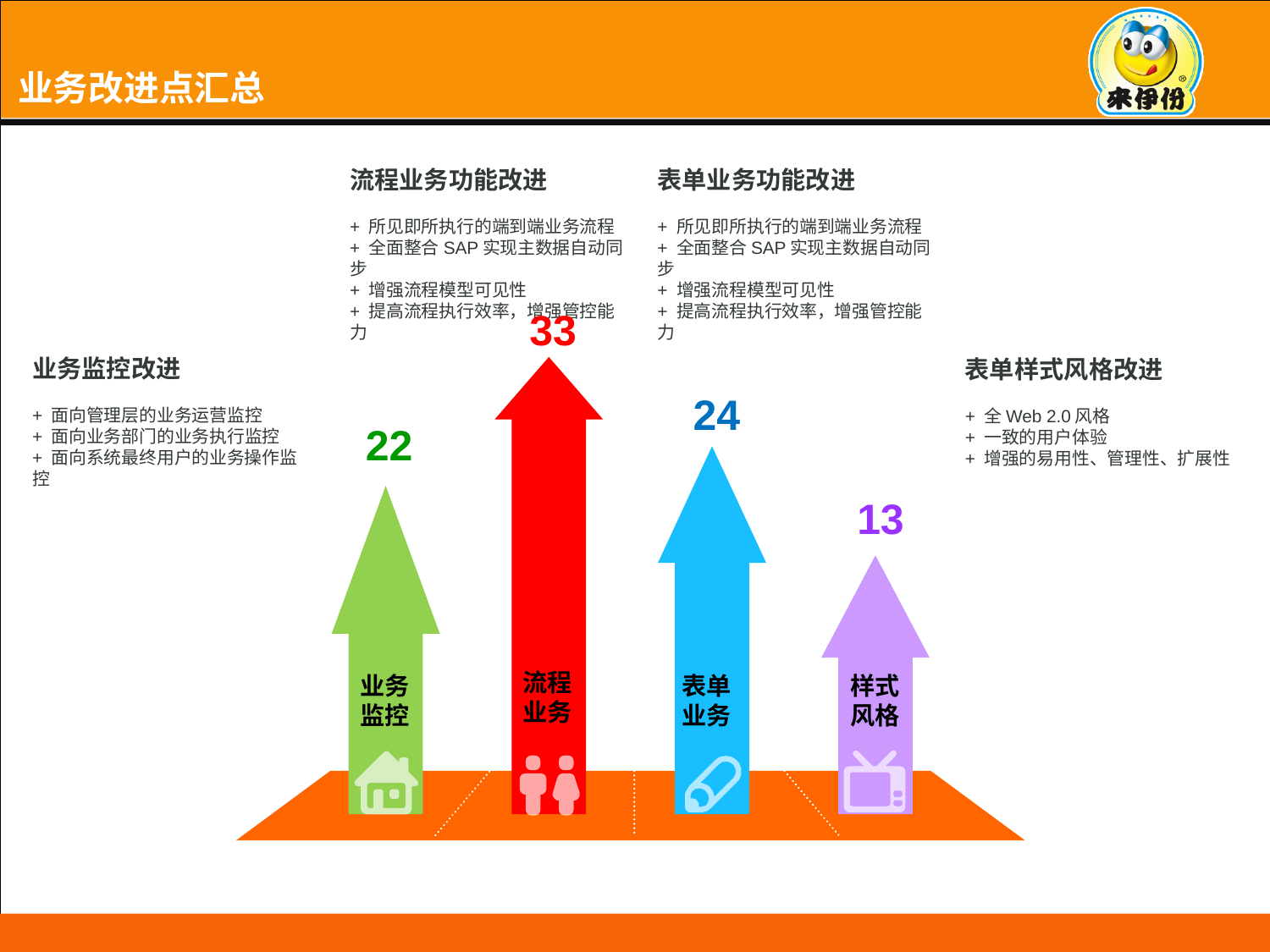

业务改进点汇总
流程业务功能改进

+ 所见即所执行的端到端业务流程
+ 全面整合SAP实现主数据自动同步
+ 增强流程模型可见性
+ 提高流程执行效率，增强管控能力
表单业务功能改进

+ 所见即所执行的端到端业务流程
+ 全面整合SAP实现主数据自动同步
+ 增强流程模型可见性
+ 提高流程执行效率，增强管控能力

33
业务监控改进

+ 面向管理层的业务运营监控
+ 面向业务部门的业务执行监控
+ 面向系统最终用户的业务操作监控
表单样式风格改进

+ 全Web 2.0风格
+ 一致的用户体验
+ 增强的易用性、管理性、扩展性

24
22

13

流程
业务
业务
监控
表单
业务
样式
风格